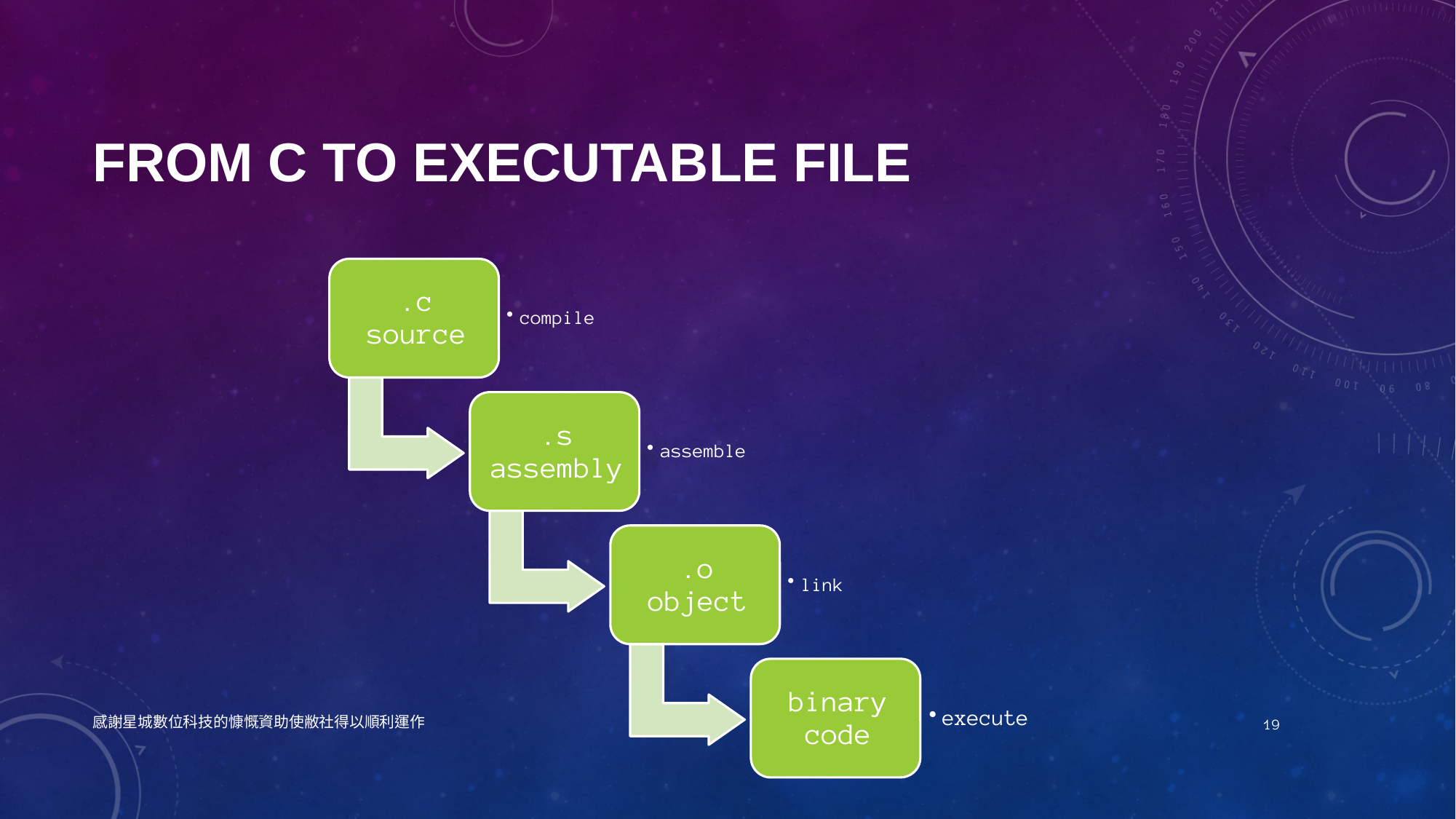

# From C To Executable File
.c source
compile
.s assembly
assemble
.o object
link
binary code
execute
感謝星城數位科技的慷慨資助使敝社得以順利運作
19